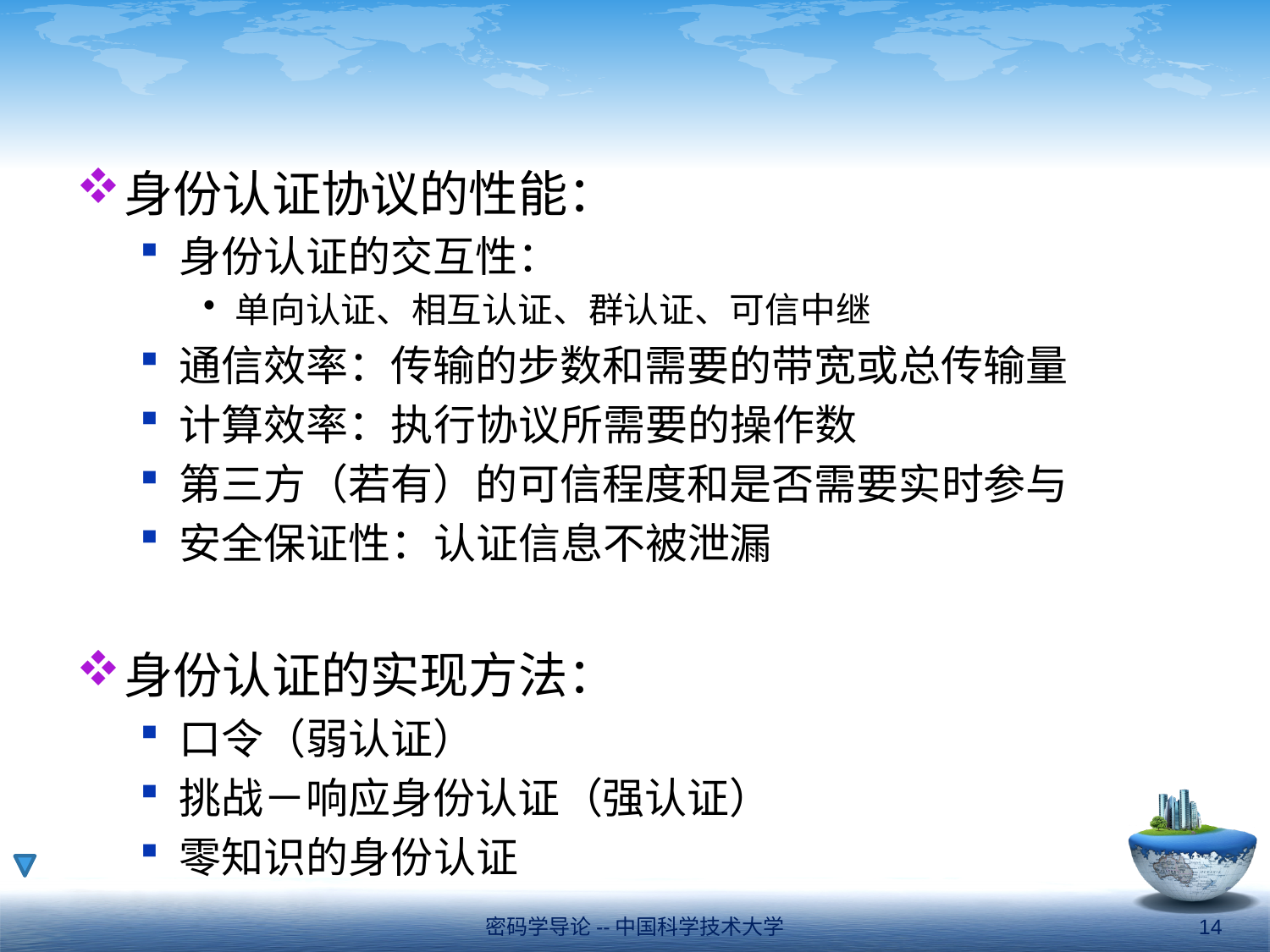

#
身份认证协议的性能：
身份认证的交互性：
单向认证、相互认证、群认证、可信中继
通信效率：传输的步数和需要的带宽或总传输量
计算效率：执行协议所需要的操作数
第三方（若有）的可信程度和是否需要实时参与
安全保证性：认证信息不被泄漏

身份认证的实现方法：
口令（弱认证）
挑战－响应身份认证（强认证）
零知识的身份认证

密码学导论--中国科学技术大学
14